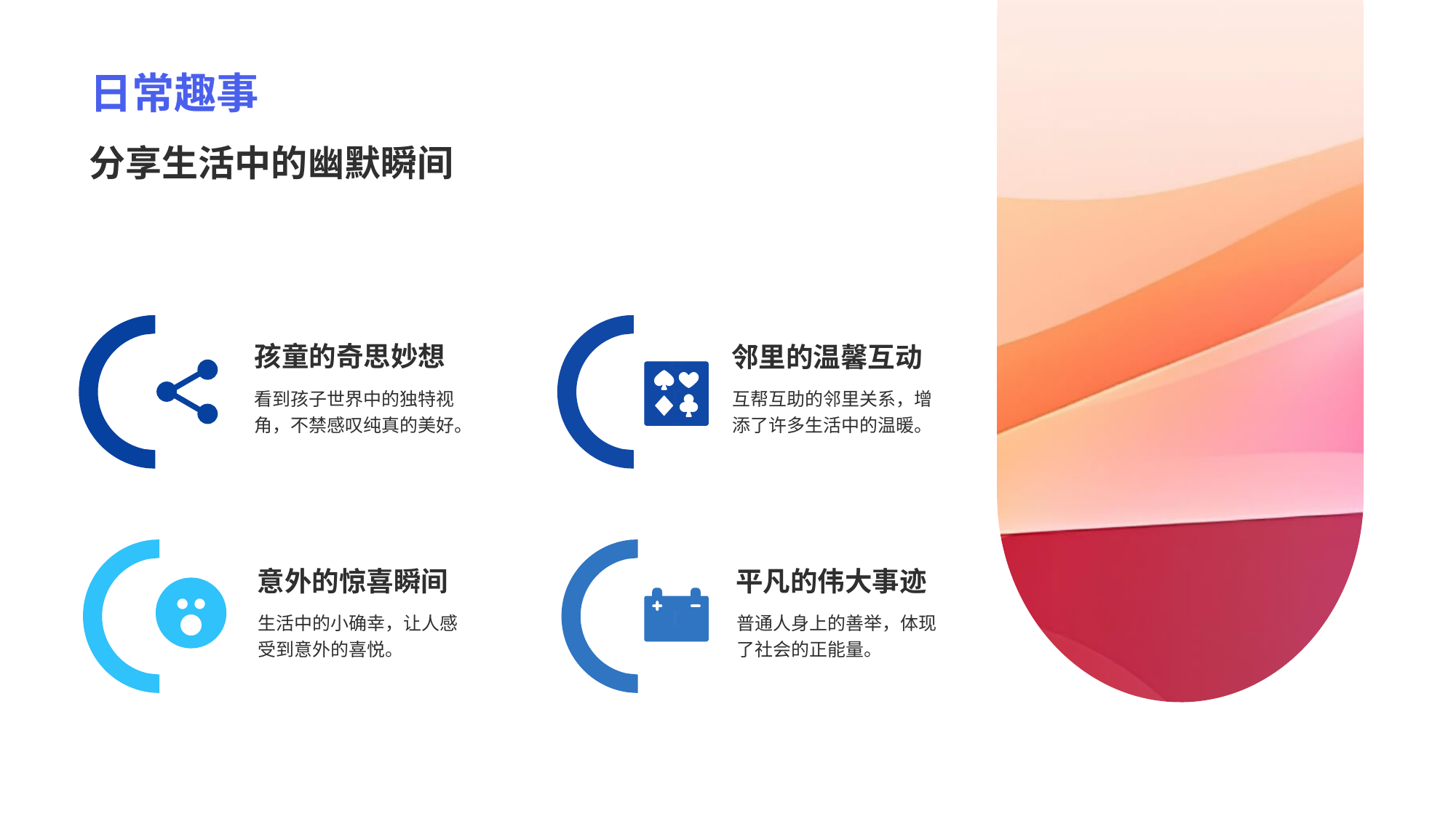

分享生活中的幽默瞬间
孩童的奇思妙想
Text here
看到孩子世界中的独特视角，不禁感叹纯真的美好。
邻里的温馨互动
ere
互帮互助的邻里关系，增添了许多生活中的温暖。

意外的惊喜瞬间

生活中的小确幸，让人感受到意外的喜悦。
平凡的伟大事迹
ere
普通人身上的善举，体现了社会的正能量。

# 日常趣事